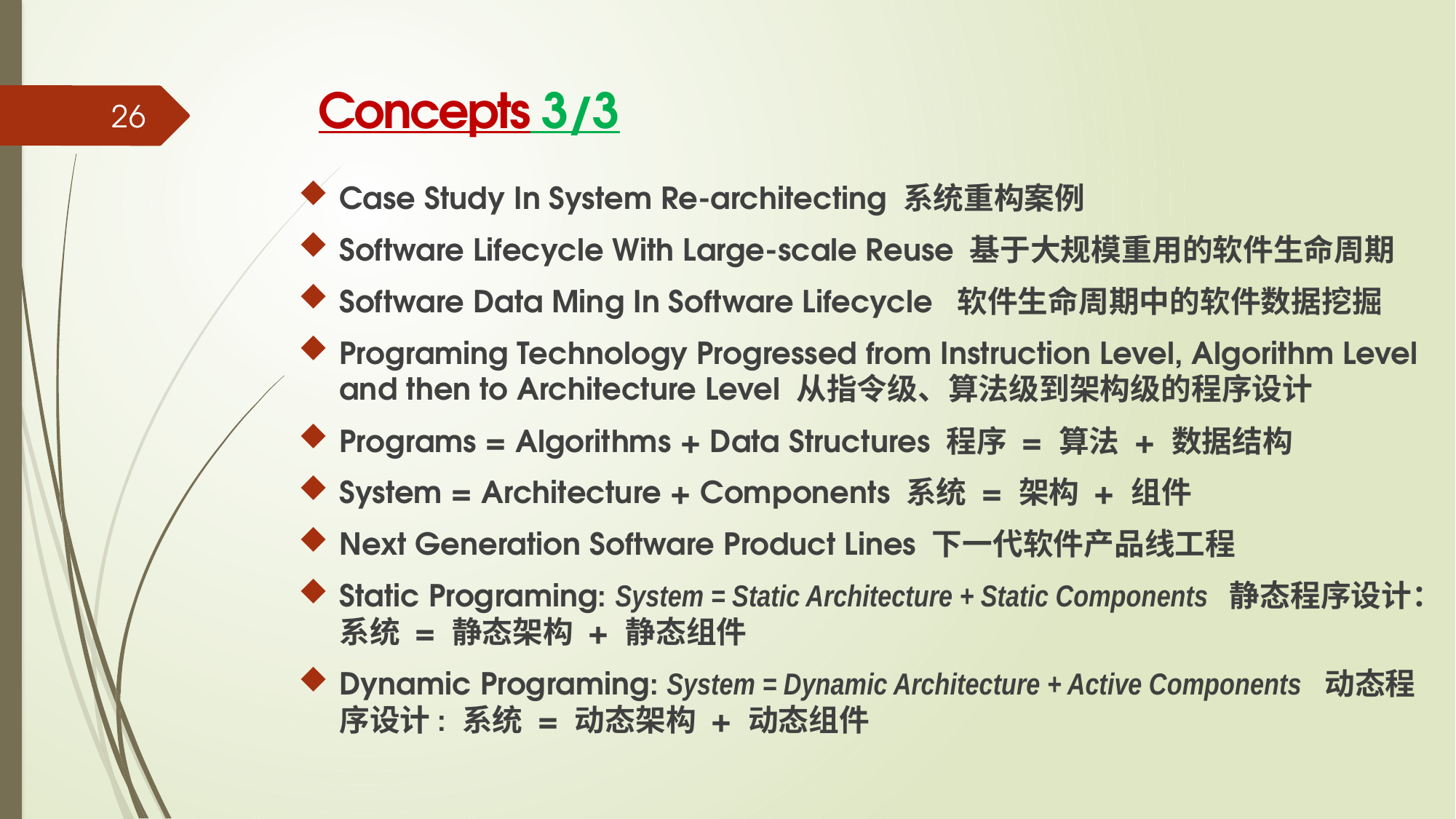

# Concepts 3/3
26
Case Study In System Re-architecting 系统重构案例
Software Lifecycle With Large-scale Reuse 基于大规模重用的软件生命周期
Software Data Ming In Software Lifecycle  软件生命周期中的软件数据挖掘
Programing Technology Progressed from Instruction Level, Algorithm Level and then to Architecture Level 从指令级、算法级到架构级的程序设计
Programs = Algorithms + Data Structures 程序 = 算法 + 数据结构
System = Architecture + Components 系统 = 架构 + 组件
Next Generation Software Product Lines 下一代软件产品线工程
Static Programing: System = Static Architecture + Static Components  静态程序设计：系统 = 静态架构 + 静态组件
Dynamic Programing: System = Dynamic Architecture + Active Components  动态程序设计: 系统 = 动态架构 + 动态组件